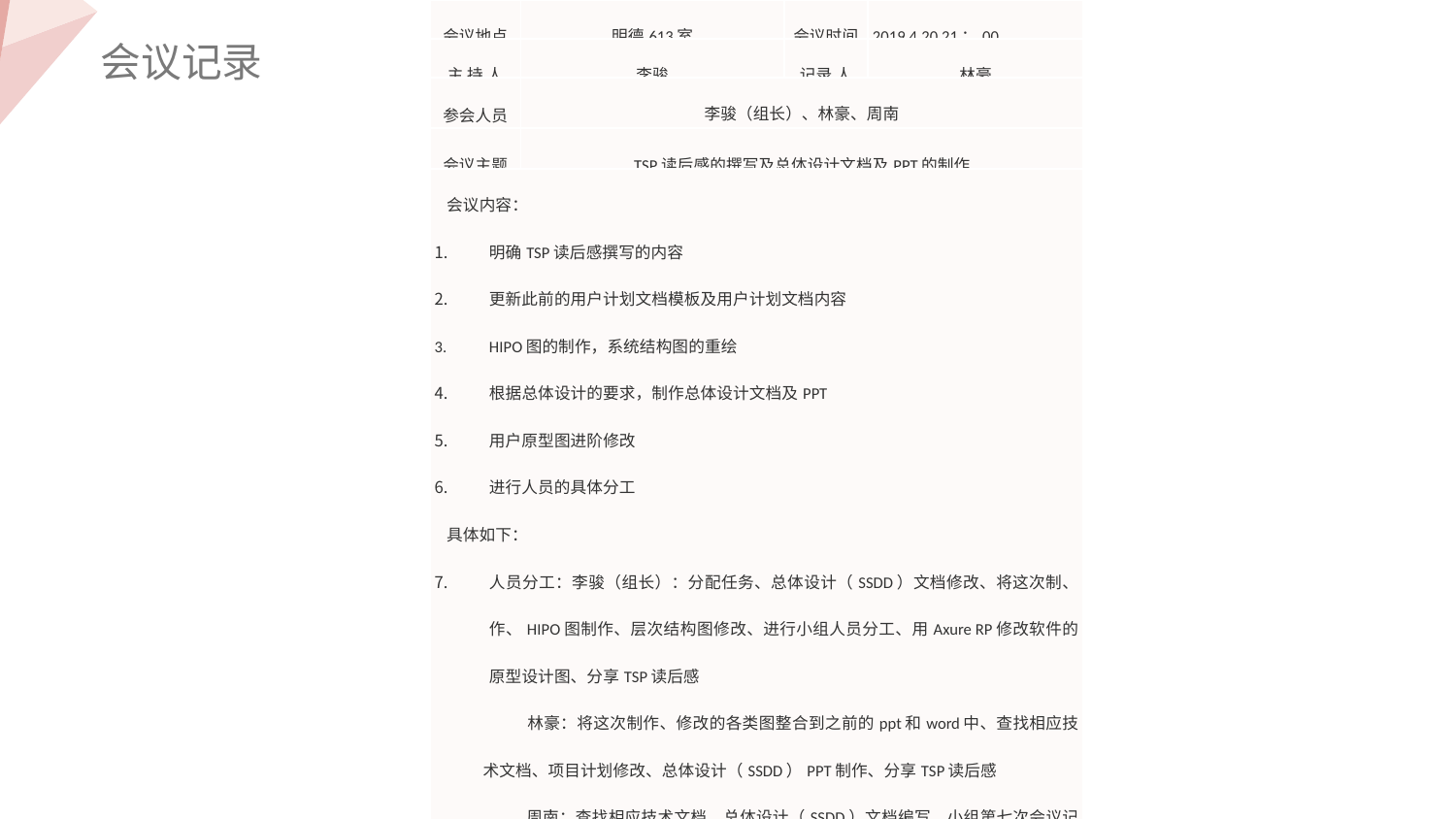

| 会议地点 | 明德613室 | 会议时间 | 2019 4.20 21：00 |
| --- | --- | --- | --- |
| 主 持 人 | 李骏 | 记录 人 | 林豪 |
| 参会人员 | 李骏（组长）、林豪、周南 |  |  |
| 会议主题 | TSP读后感的撰写及总体设计文档及PPT的制作 |  |  |
| 会议内容： 明确TSP读后感撰写的内容 更新此前的用户计划文档模板及用户计划文档内容 HIPO图的制作，系统结构图的重绘 根据总体设计的要求，制作总体设计文档及PPT 用户原型图进阶修改 进行人员的具体分工 具体如下： 人员分工：李骏（组长）：分配任务、总体设计（SSDD）文档修改、将这次制、作、HIPO图制作、层次结构图修改、进行小组人员分工、用Axure RP修改软件的原型设计图、分享TSP读后感 林豪：将这次制作、修改的各类图整合到之前的ppt和word中、查找相应技术文档、项目计划修改、总体设计（SSDD）PPT制作、分享TSP读后感 周南：查找相应技术文档、总体设计（SSDD）文档编写、小组第七次会议记录的编写、小组第七次会议任务执行绩效评价、配置管理文件、分享TSP读后感 近期安排： 4.21汇总结果，由李骏整合并发送到杨老师的邮箱。 4.27会继续开会并分配作业。 |  |  |  |
会议记录